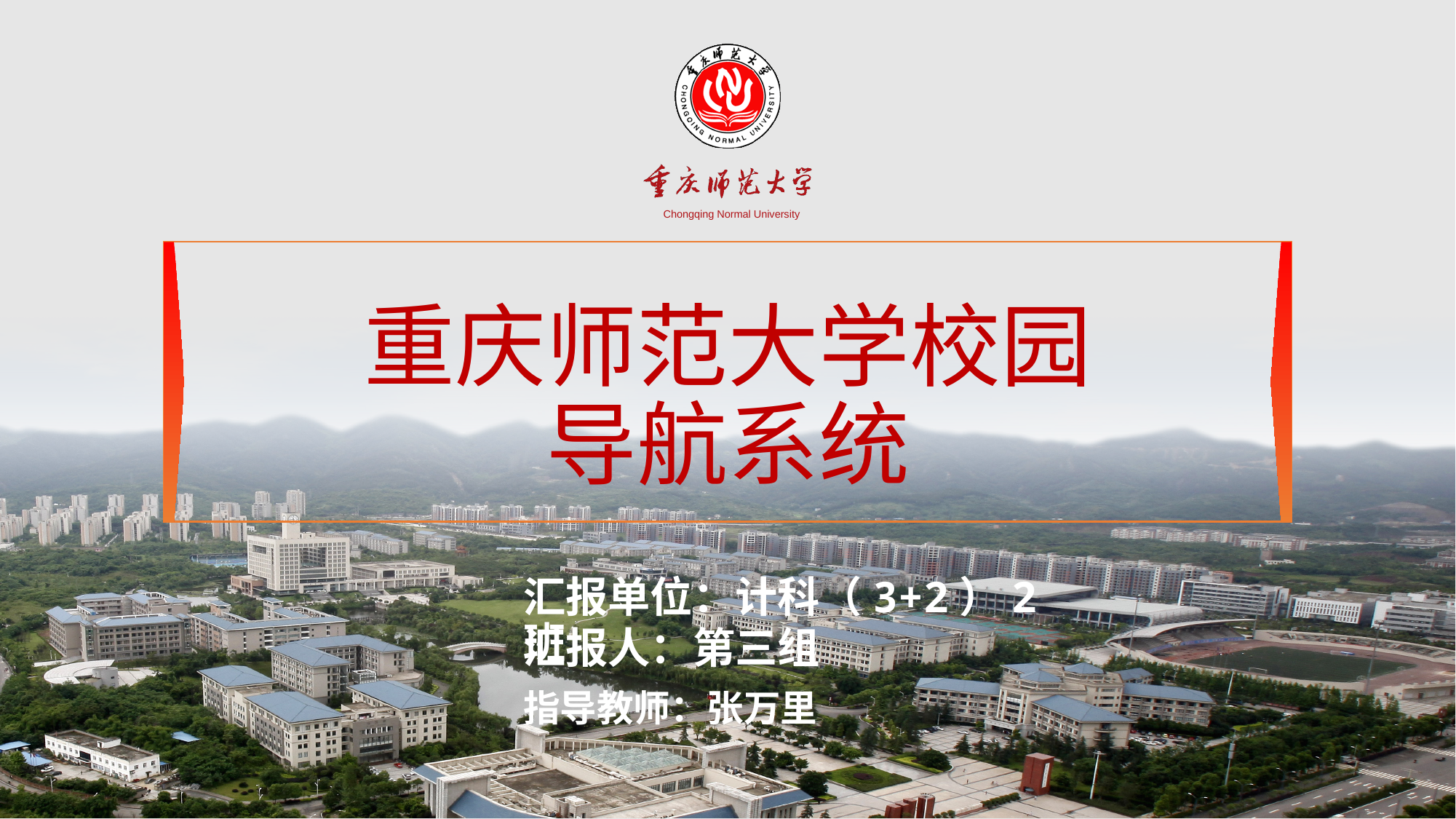

# 重庆师范大学校园导航系统
汇报单位：计科（3+2）2班
汇报人：第三组
指导教师：张万里